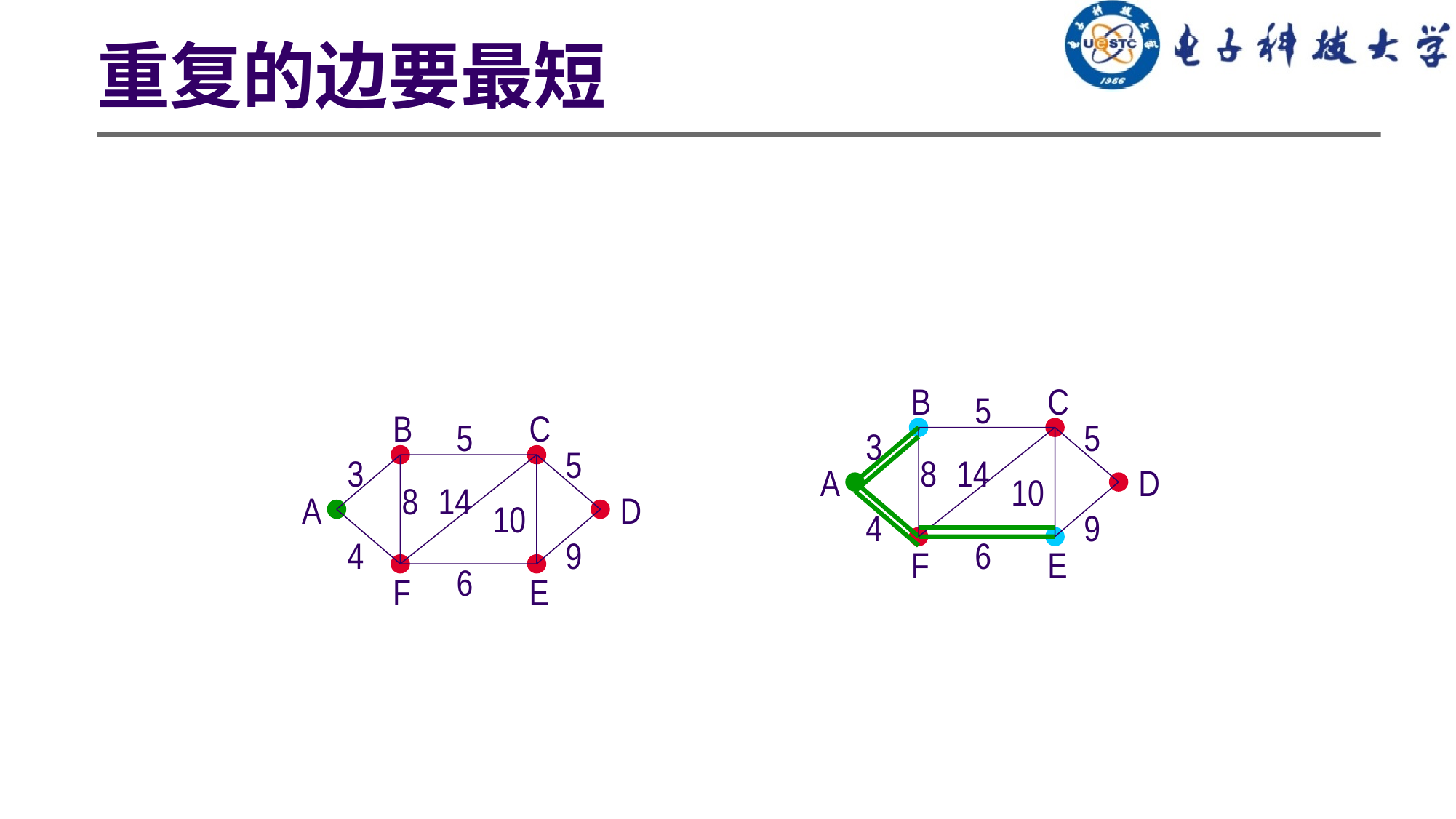

# 重复的边要最短
B
C
5
B
C
5
5
3

8
14
A
D
10

4
9

6

F

E
5
3

8
14
A
D
10

4
9

6

F
E